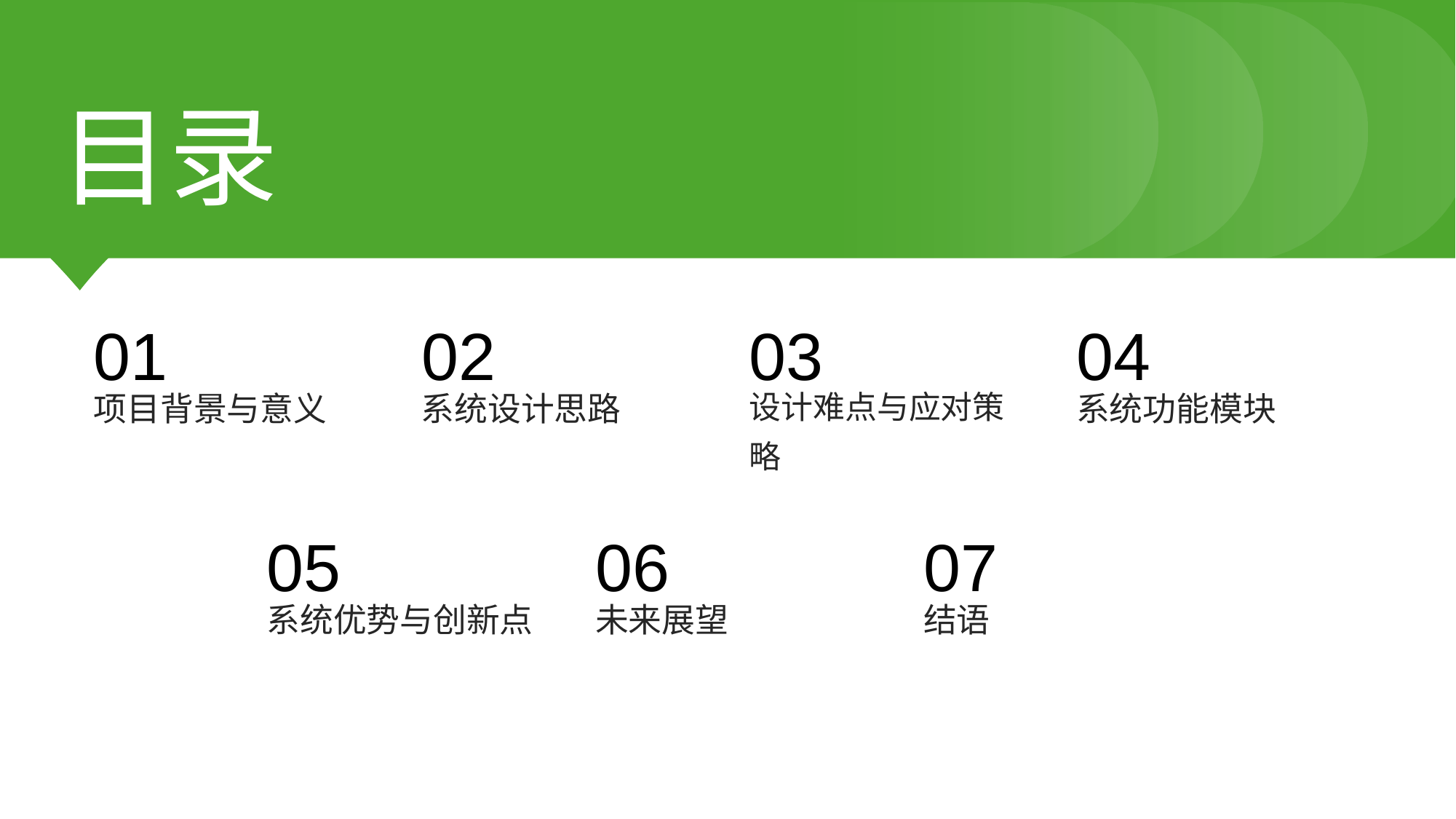

CONTENTS
目录

01
02
03
04
项目背景与意义
系统设计思路
设计难点与应对策略
系统功能模块
05
06
07
系统优势与创新点
未来展望
结语